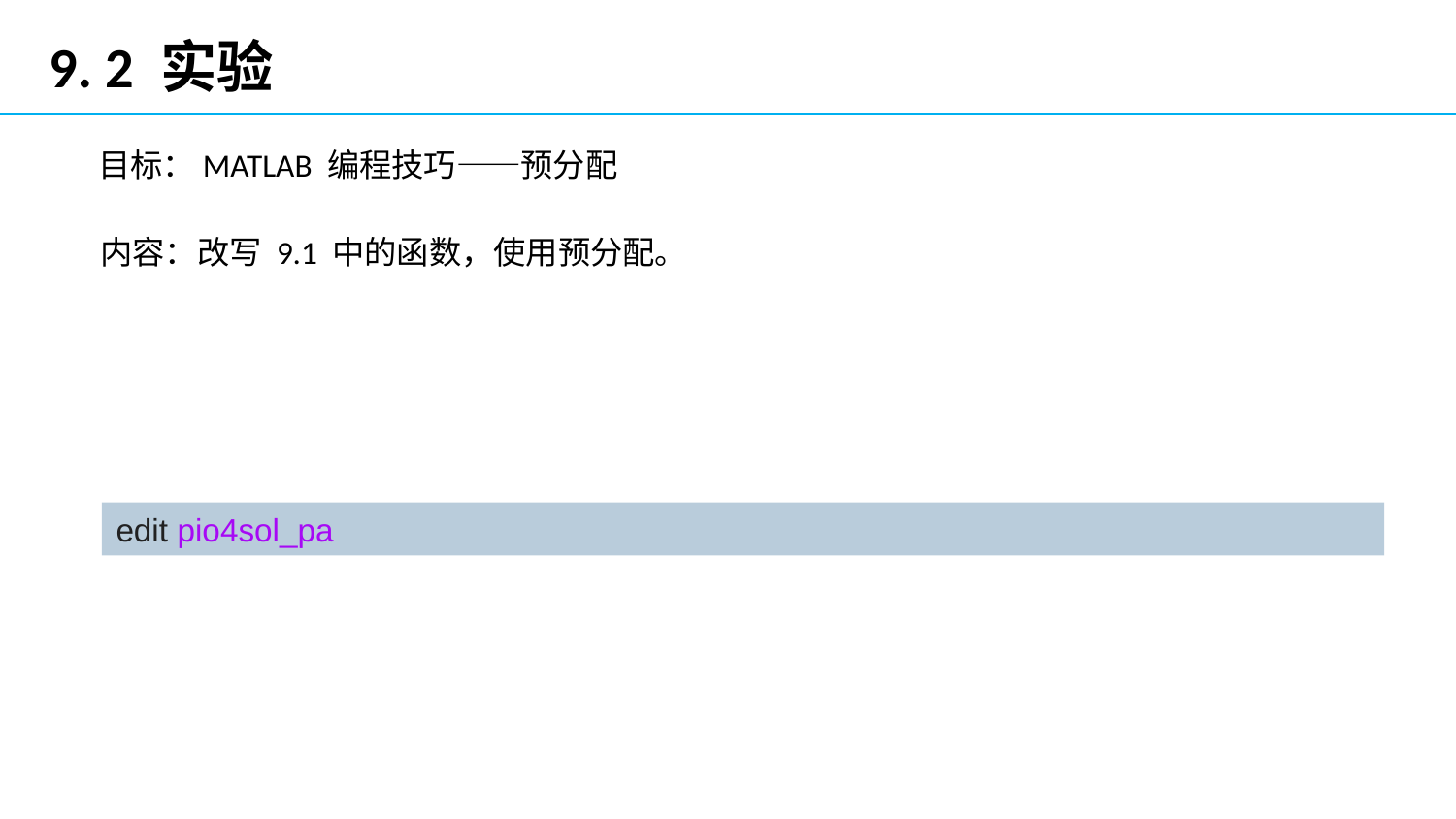

# 9. 2 实验
目标：MATLAB 编程技巧——预分配
内容：改写 9.1 中的函数，使用预分配。
edit pio4sol_pa